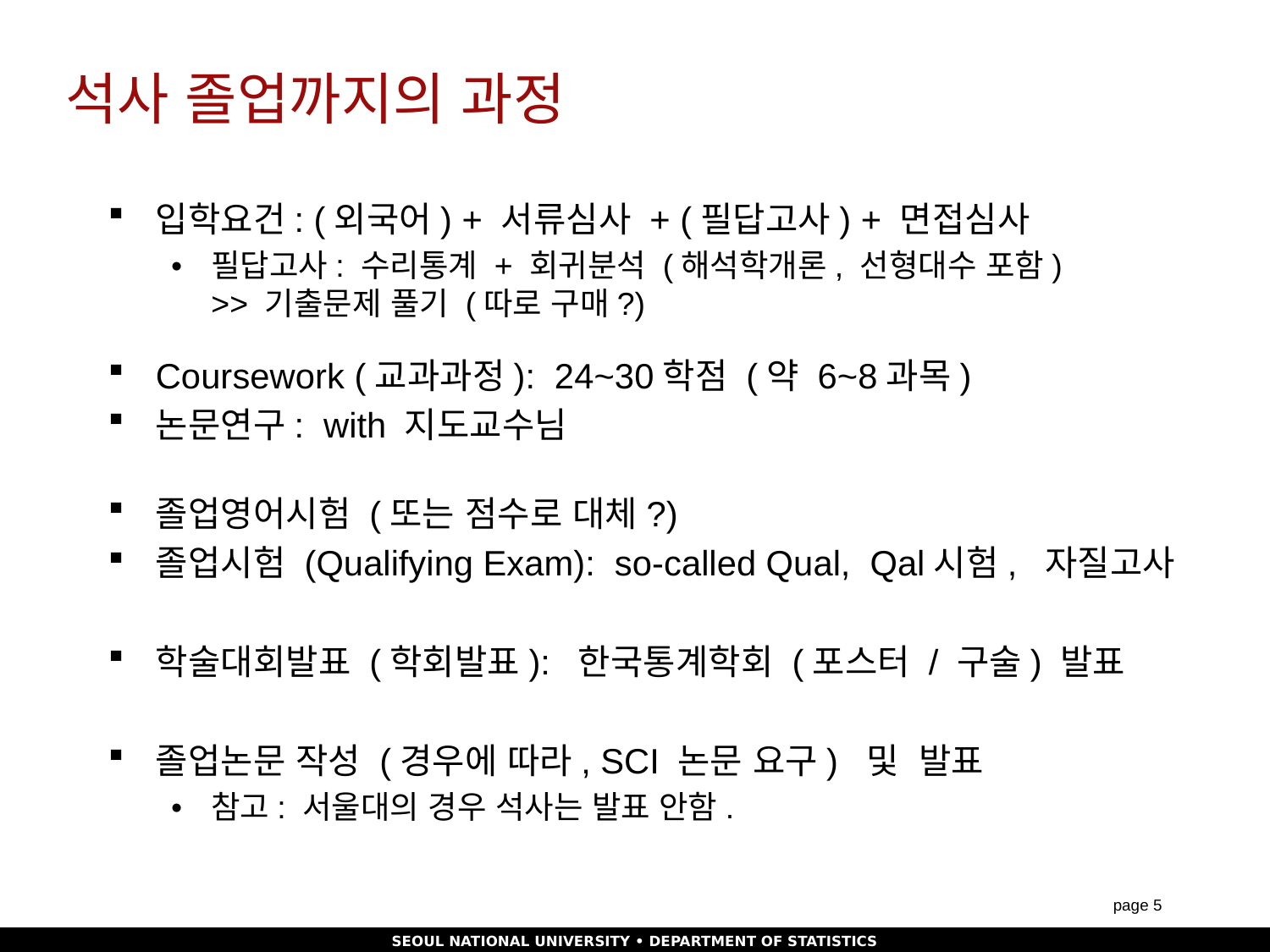

# 석사 졸업까지의 과정
입학요건: (외국어) + 서류심사 + (필답고사) + 면접심사
필답고사: 수리통계 + 회귀분석 (해석학개론, 선형대수 포함)
>> 기출문제 풀기 (따로 구매?)

Coursework (교과과정):  24~30학점 (약 6~8과목)
논문연구:  with 지도교수님

졸업영어시험 (또는 점수로 대체?)
졸업시험 (Qualifying Exam):  so-called Qual,  Qal시험,  자질고사

학술대회발표 (학회발표):  한국통계학회 (포스터 / 구술) 발표

졸업논문 작성 (경우에 따라, SCI 논문 요구)  및  발표
참고: 서울대의 경우 석사는 발표 안함.

page 5